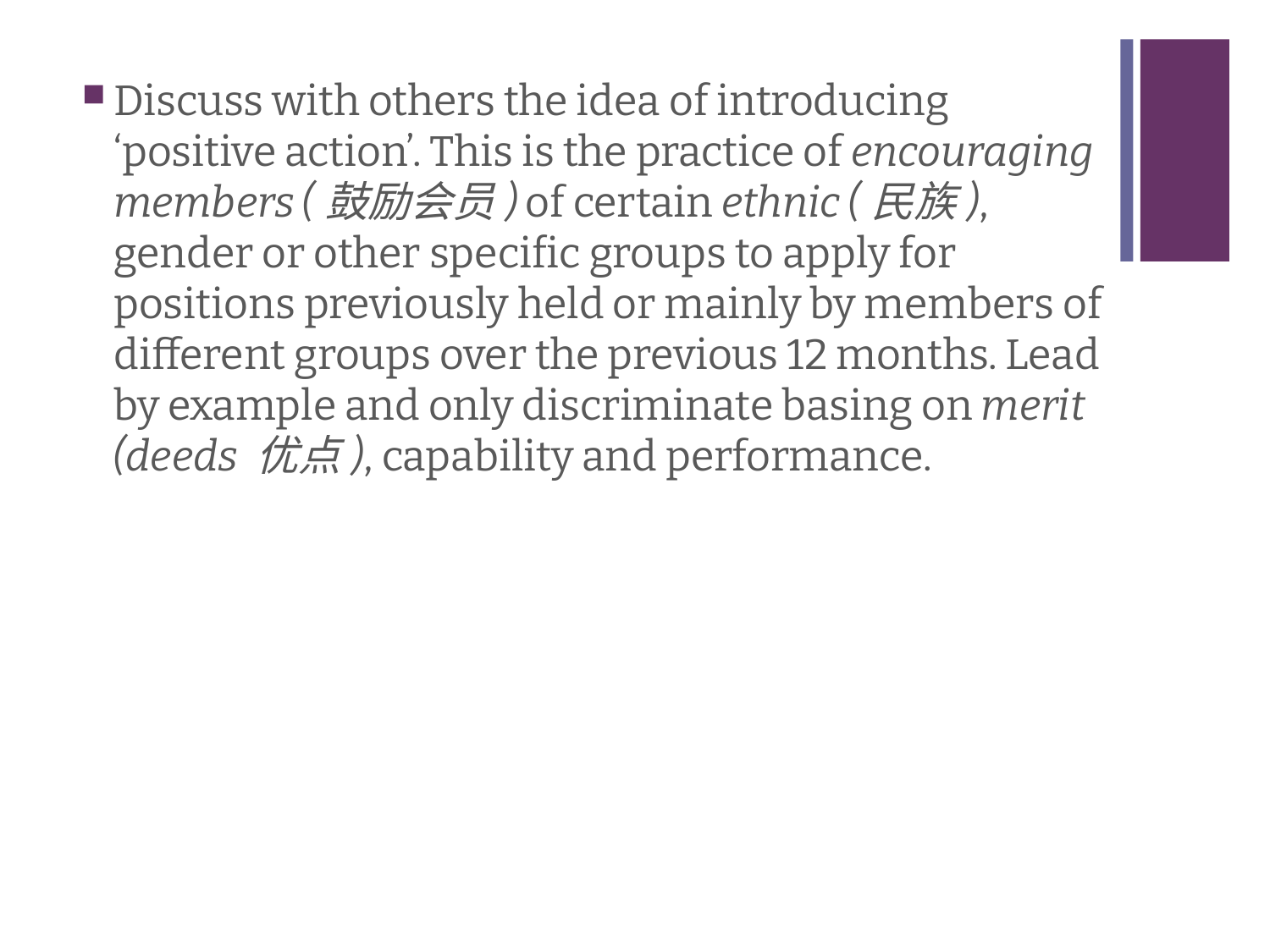

#
Discuss with others the idea of introducing ‘positive action’. This is the practice of encouraging members (鼓励会员) of certain ethnic (民族), gender or other specific groups to apply for positions previously held or mainly by members of different groups over the previous 12 months. Lead by example and only discriminate basing on merit (deeds 优点), capability and performance.